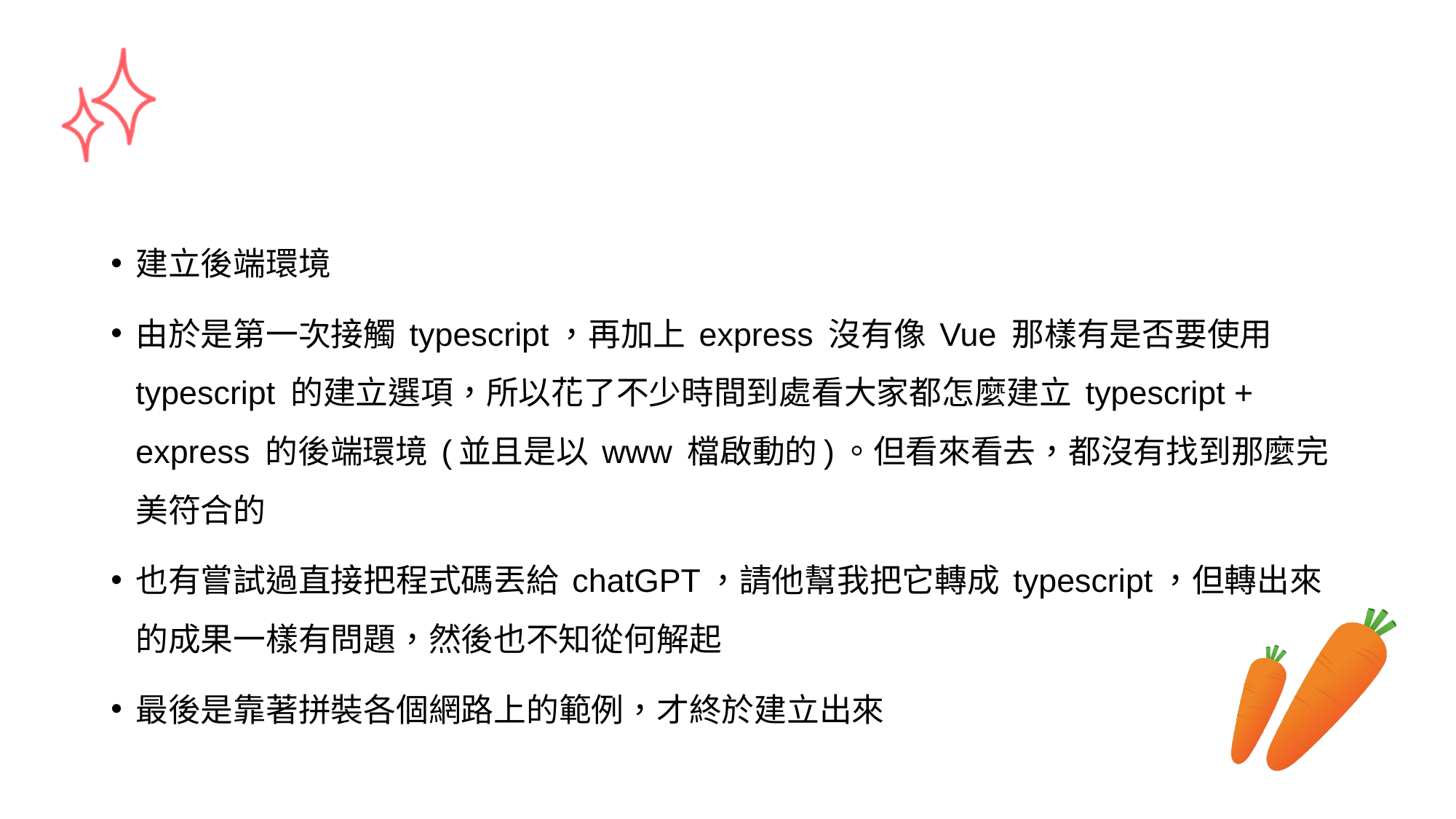

#
建立後端環境
由於是第一次接觸 typescript，再加上 express 沒有像 Vue 那樣有是否要使用 typescript 的建立選項，所以花了不少時間到處看大家都怎麼建立 typescript + express 的後端環境 (並且是以 www 檔啟動的)。但看來看去，都沒有找到那麼完美符合的
也有嘗試過直接把程式碼丟給 chatGPT，請他幫我把它轉成 typescript，但轉出來的成果一樣有問題，然後也不知從何解起
最後是靠著拼裝各個網路上的範例，才終於建立出來